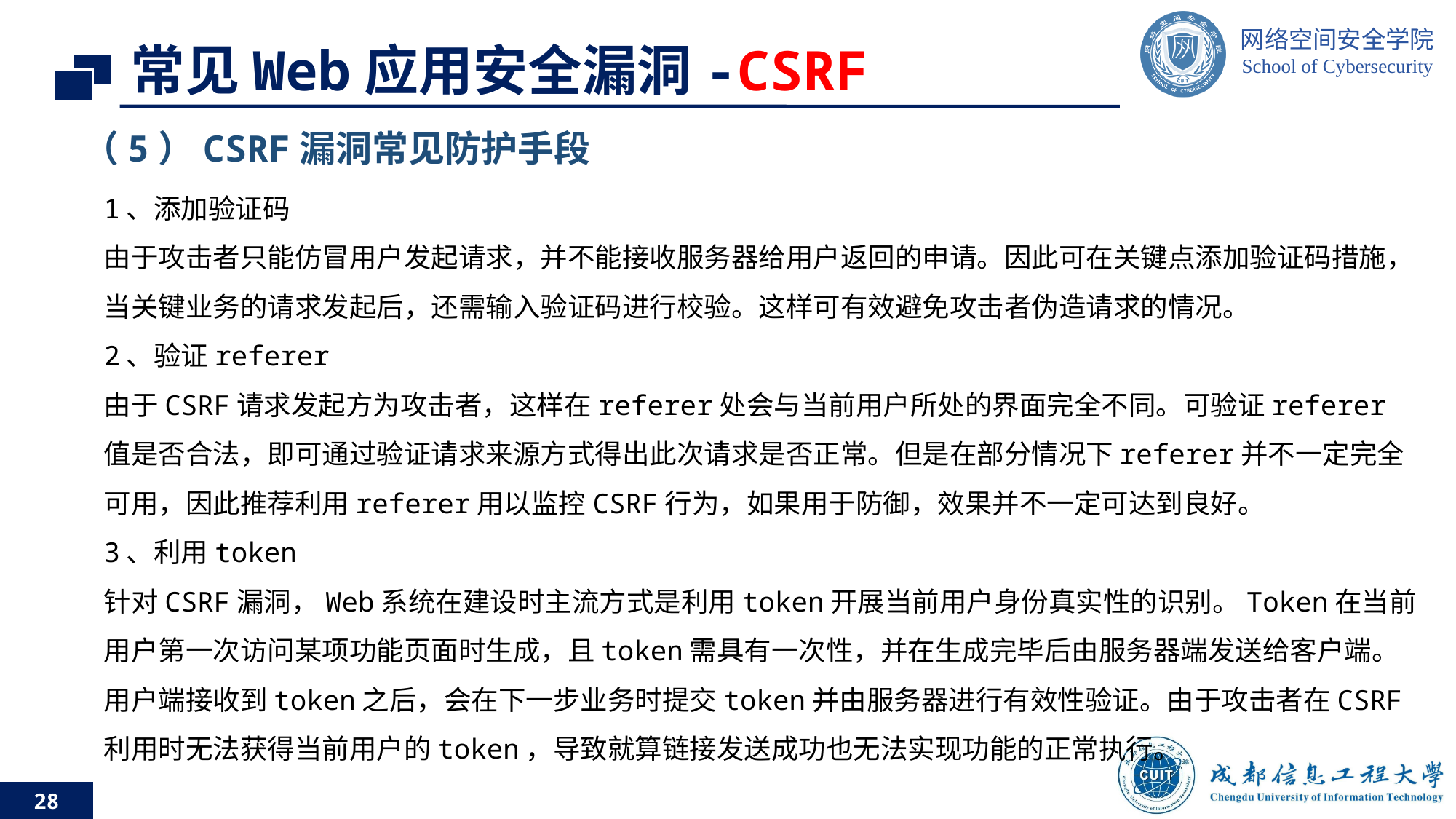

# 常见Web应用安全漏洞-CSRF
（5）CSRF漏洞常见防护手段
1、添加验证码
由于攻击者只能仿冒用户发起请求，并不能接收服务器给用户返回的申请。因此可在关键点添加验证码措施，当关键业务的请求发起后，还需输入验证码进行校验。这样可有效避免攻击者伪造请求的情况。
2、验证referer
由于CSRF请求发起方为攻击者，这样在referer处会与当前用户所处的界面完全不同。可验证referer值是否合法，即可通过验证请求来源方式得出此次请求是否正常。但是在部分情况下referer并不一定完全可用，因此推荐利用referer用以监控CSRF行为，如果用于防御，效果并不一定可达到良好。
3、利用token
针对CSRF漏洞，Web系统在建设时主流方式是利用token开展当前用户身份真实性的识别。Token在当前用户第一次访问某项功能页面时生成，且token需具有一次性，并在生成完毕后由服务器端发送给客户端。用户端接收到token之后，会在下一步业务时提交token并由服务器进行有效性验证。由于攻击者在CSRF利用时无法获得当前用户的token，导致就算链接发送成功也无法实现功能的正常执行。

28